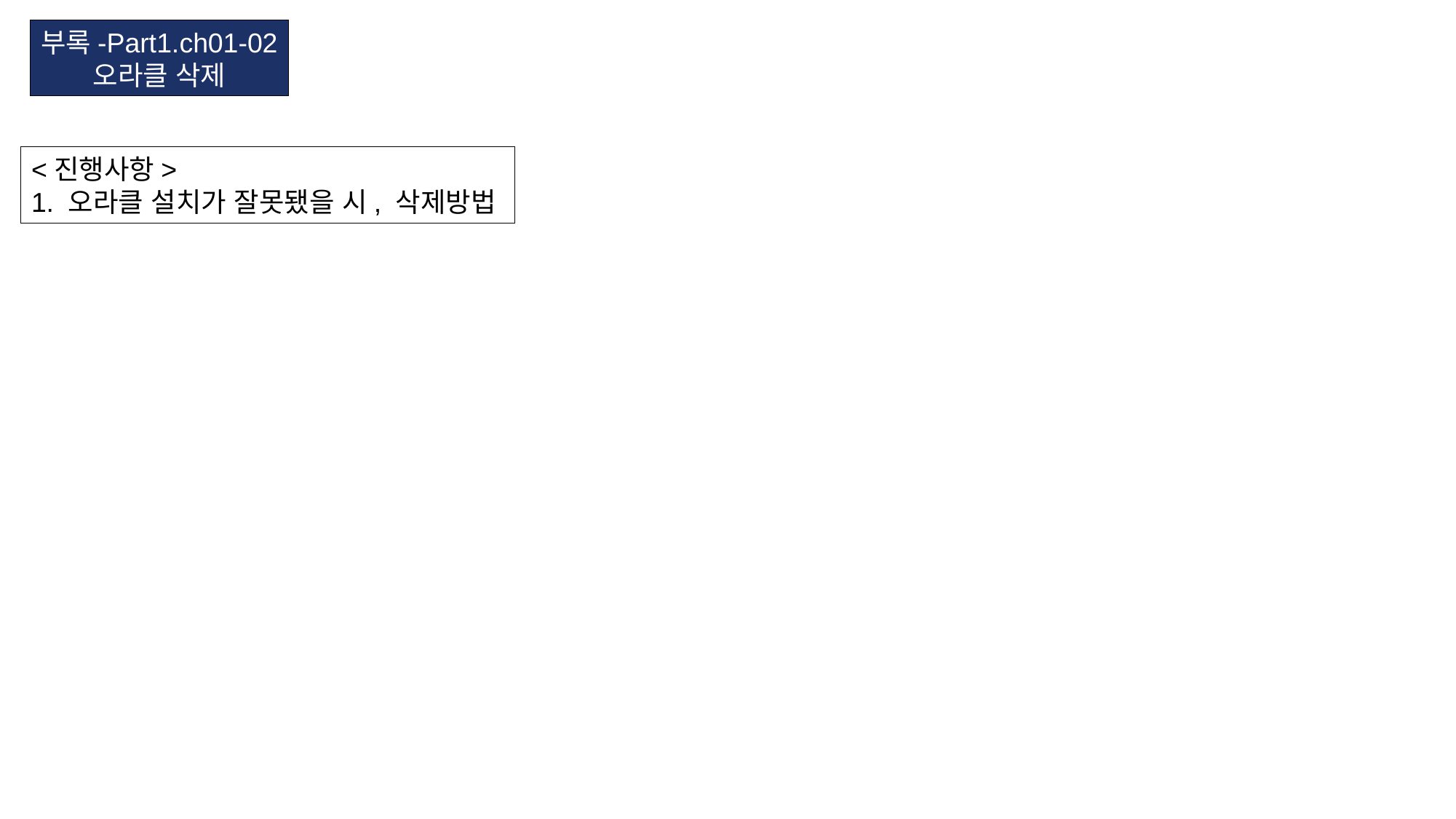

부록-Part1.ch01-02
오라클 삭제
<진행사항>
1. 오라클 설치가 잘못됐을 시, 삭제방법